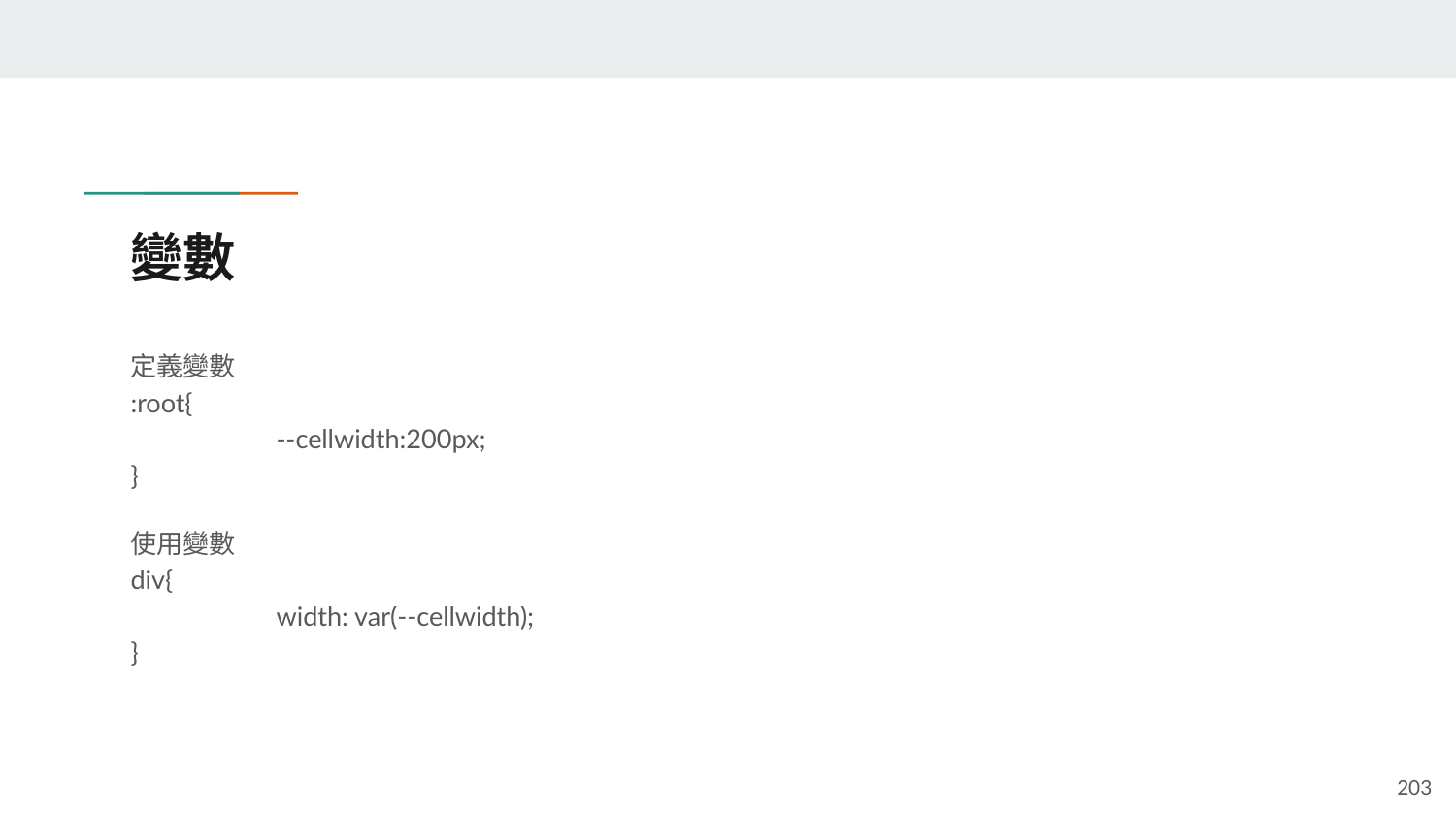

# 變數
定義變數
:root{
	--cellwidth:200px;
}
使用變數
div{
	width: var(--cellwidth);
}

203